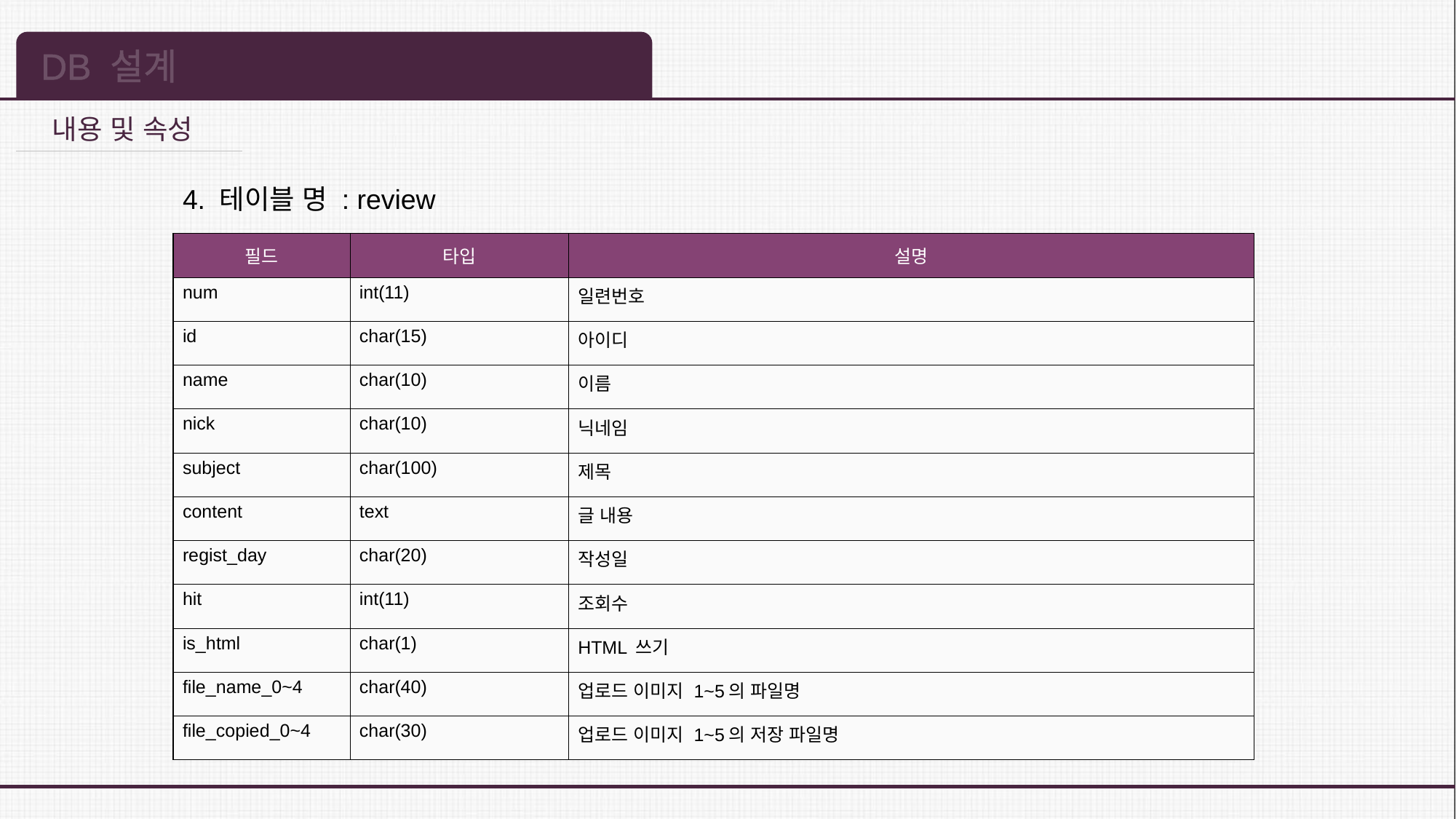

DB 설계
내용 및 속성
4. 테이블 명 : review
| 필드 | 타입 | 설명 |
| --- | --- | --- |
| num | int(11) | 일련번호 |
| id | char(15) | 아이디 |
| name | char(10) | 이름 |
| nick | char(10) | 닉네임 |
| subject | char(100) | 제목 |
| content | text | 글 내용 |
| regist\_day | char(20) | 작성일 |
| hit | int(11) | 조회수 |
| is\_html | char(1) | HTML 쓰기 |
| file\_name\_0~4 | char(40) | 업로드 이미지 1~5의 파일명 |
| file\_copied\_0~4 | char(30) | 업로드 이미지 1~5의 저장 파일명 |